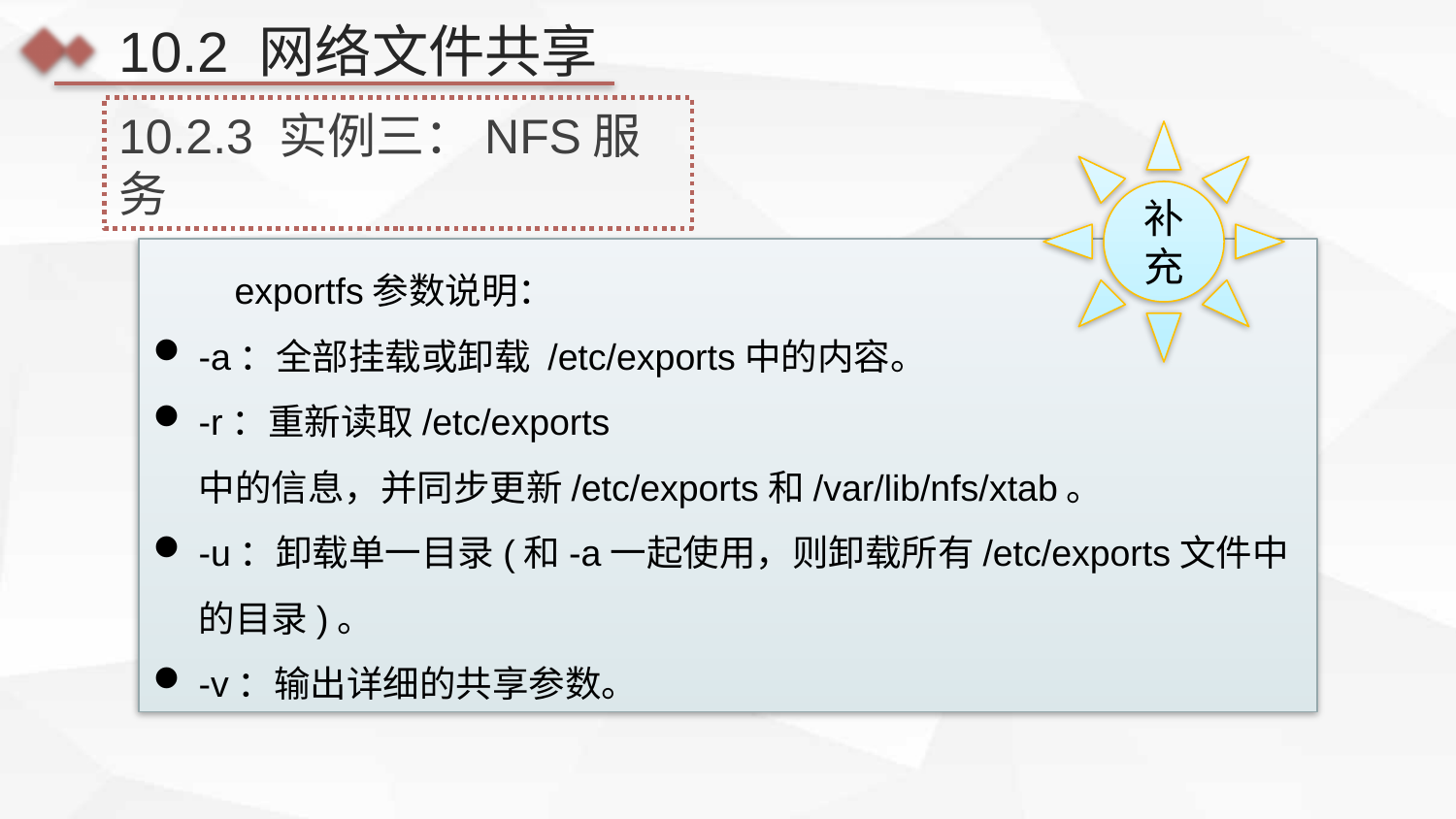

10.2 网络文件共享

10.2.3 实例三：NFS服务
补充
        exportfs参数说明：
-a：全部挂载或卸载 /etc/exports中的内容。
-r：重新读取/etc/exports 中的信息，并同步更新/etc/exports和/var/lib/nfs/xtab。
-u：卸载单一目录(和-a一起使用，则卸载所有/etc/exports文件中的目录)。
-v：输出详细的共享参数。